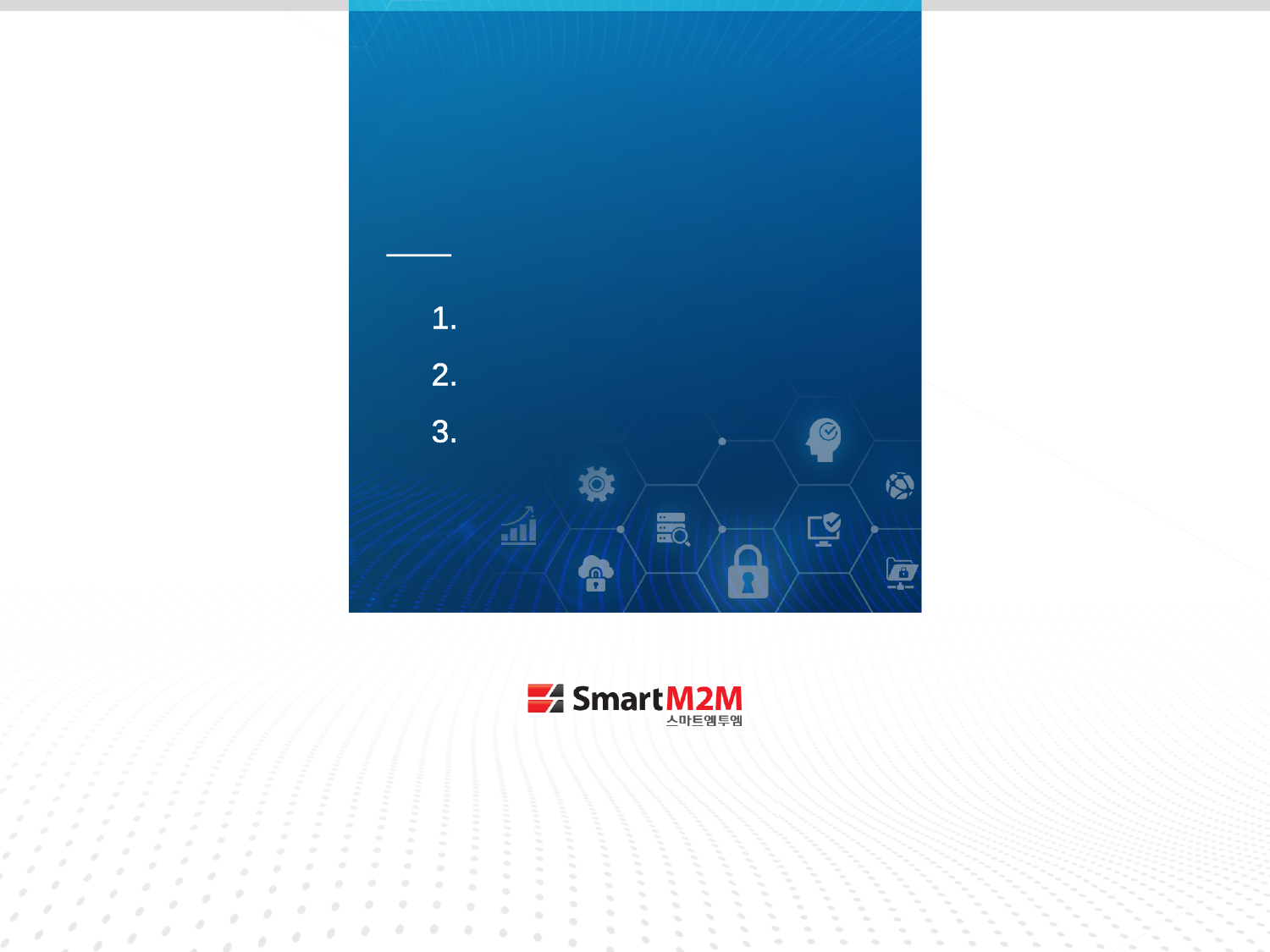

I

# 올컨e 테스트베드 구조도
올컨e 테스트베드 구조도
올컨e VBS 관련 흐름도
올컨e TSS 관련 흐름도